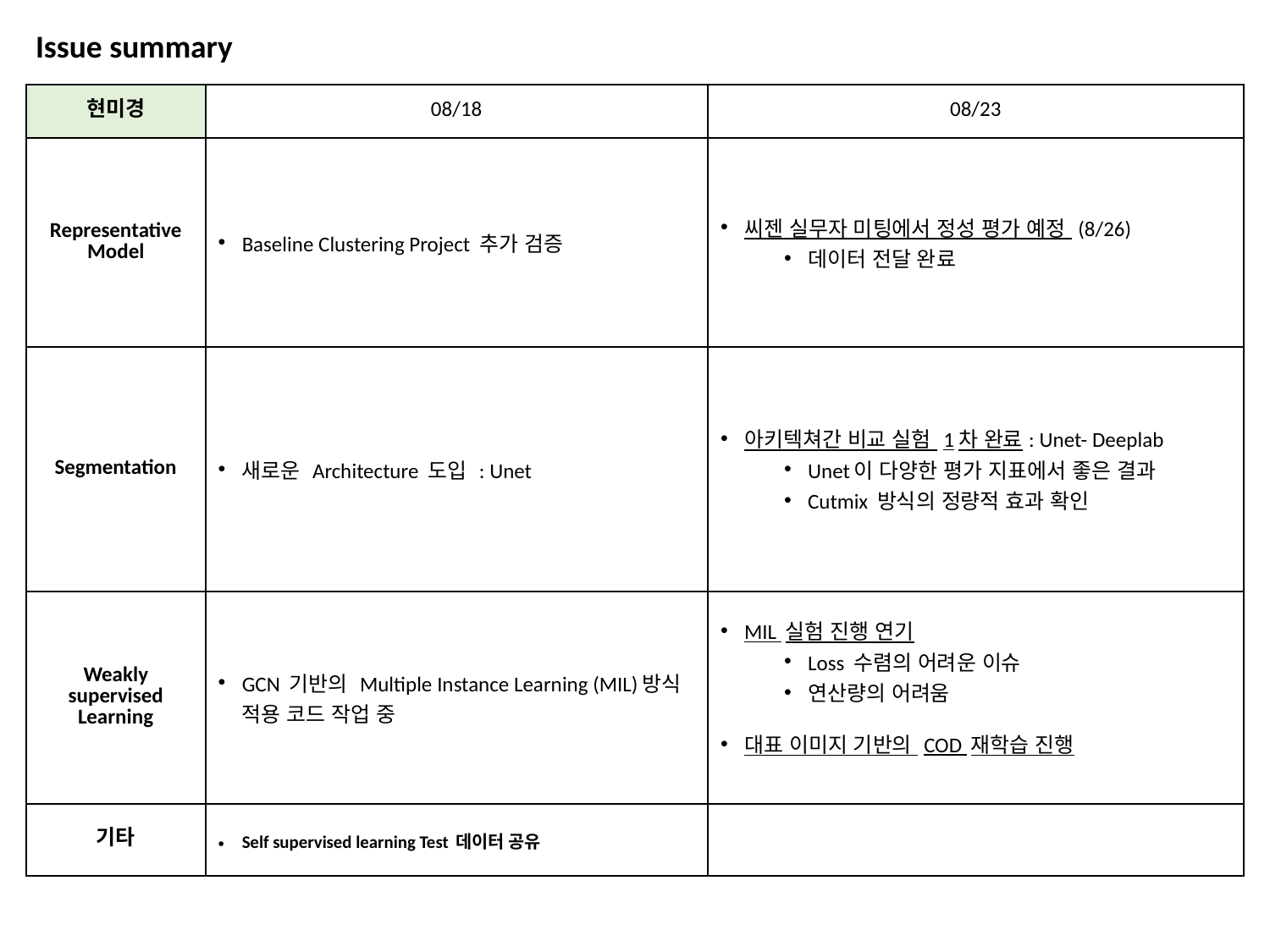

Issue summary
| 현미경 | 08/18 | 08/23 |
| --- | --- | --- |
| Representative Model | Baseline Clustering Project 추가 검증 | 씨젠 실무자 미팅에서 정성 평가 예정 (8/26) 데이터 전달 완료 |
| Segmentation | 새로운 Architecture 도입 : Unet | 아키텍쳐간 비교 실험 1차 완료: Unet- Deeplab Unet이 다양한 평가 지표에서 좋은 결과 Cutmix 방식의 정량적 효과 확인 |
| Weakly supervised Learning | GCN 기반의 Multiple Instance Learning (MIL)방식 적용 코드 작업 중 | MIL 실험 진행 연기 Loss 수렴의 어려운 이슈 연산량의 어려움 대표 이미지 기반의 COD 재학습 진행 |
| 기타 | Self supervised learning Test 데이터 공유 |  |